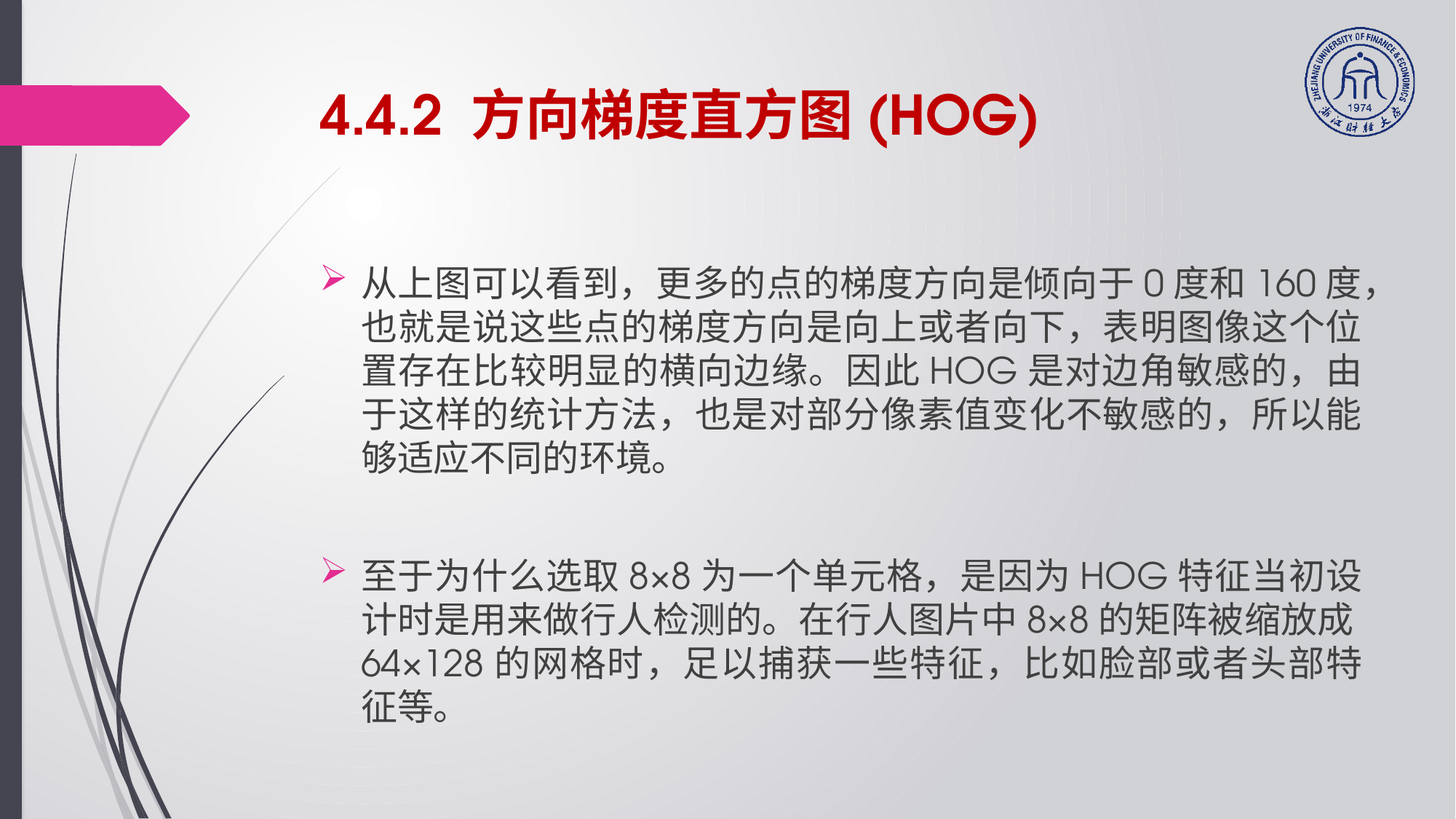

# 4.4.2 方向梯度直方图(HOG)
从上图可以看到，更多的点的梯度方向是倾向于0度和160度，也就是说这些点的梯度方向是向上或者向下，表明图像这个位置存在比较明显的横向边缘。因此HOG是对边角敏感的，由于这样的统计方法，也是对部分像素值变化不敏感的，所以能够适应不同的环境。

至于为什么选取8×8为一个单元格，是因为HOG特征当初设计时是用来做行人检测的。在行人图片中8×8的矩阵被缩放成64×128的网格时，足以捕获一些特征，比如脸部或者头部特征等。